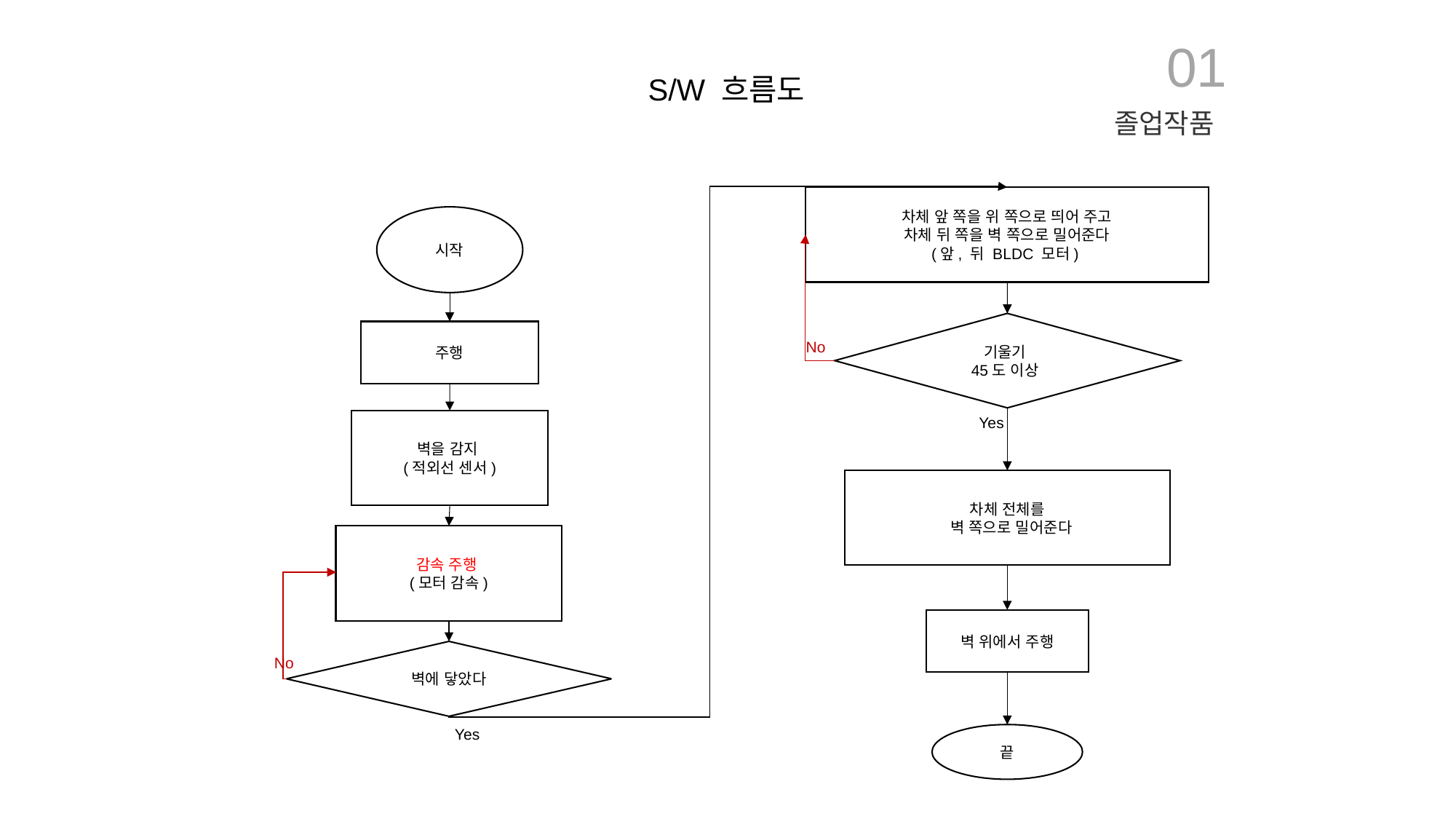

01
S/W 흐름도
졸업작품
차체 앞 쪽을 위 쪽으로 띄어 주고
차체 뒤 쪽을 벽 쪽으로 밀어준다
(앞, 뒤 BLDC 모터)
시작
기울기
45도 이상
주행
No
Yes
벽을 감지
(적외선 센서)
차체 전체를
 벽 쪽으로 밀어준다
감속 주행
(모터 감속)
벽 위에서 주행
벽에 닿았다
No
Yes
끝